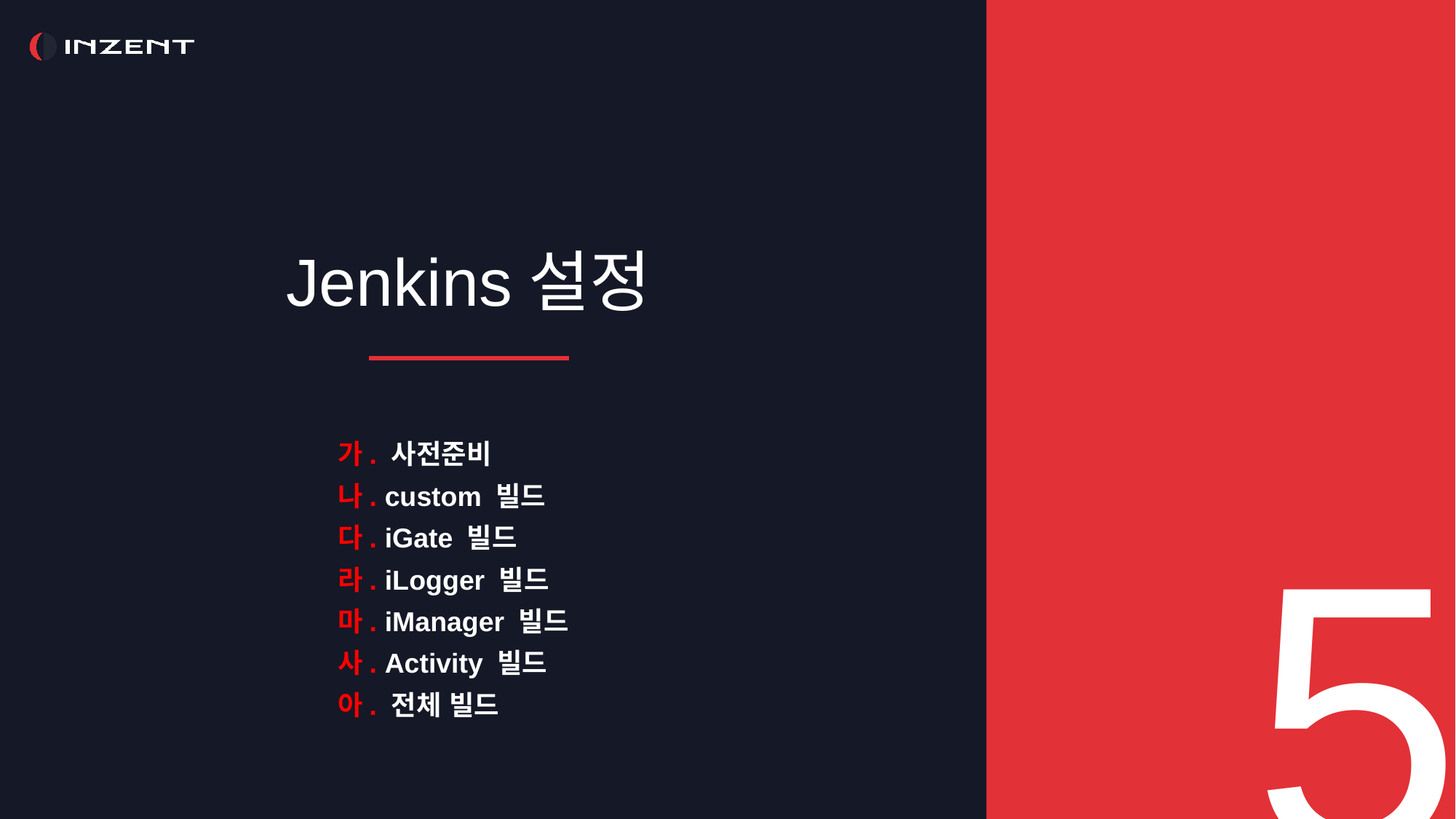

Jenkins설정
가. 사전준비
나. custom 빌드
다. iGate 빌드
라. iLogger 빌드
마. iManager 빌드
사. Activity 빌드
아. 전체 빌드